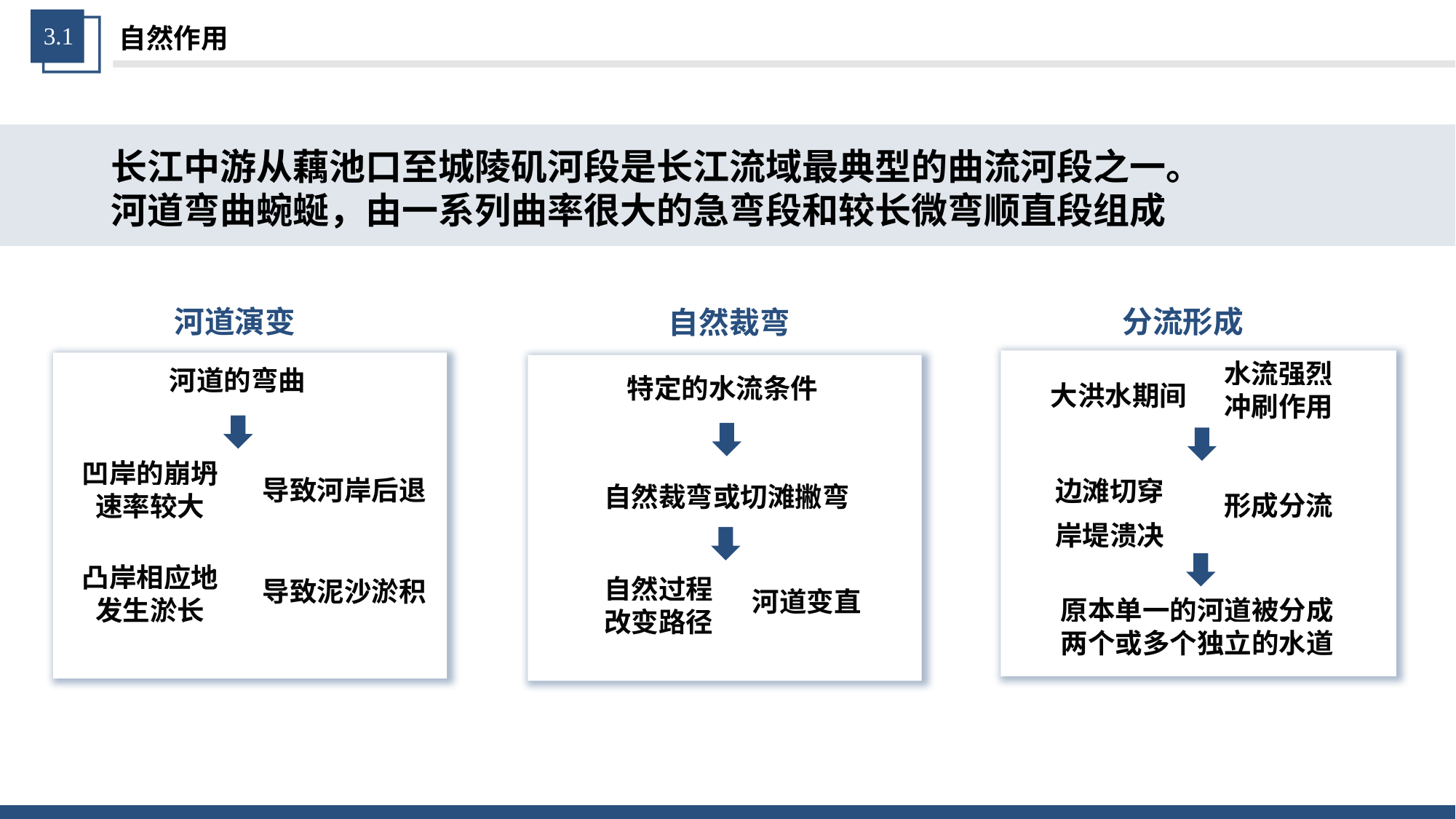

3.1

自然作用

长江中游从藕池口至城陵矶河段是长江流域最典型的曲流河段之一。河道弯曲蜿蜒，由一系列曲率很大的急弯段和较长微弯顺直段组成
河道演变
河道的弯曲

凹岸的崩坍速率较大
导致河岸后退
凸岸相应地发生淤长
导致泥沙淤积
f
分流形成
f
水流强烈冲刷作用
大洪水期间

边滩切穿
形成分流
岸堤溃决

原本单一的河道被分成两个或多个独立的水道
自然裁弯
f
特定的水流条件

自然裁弯或切滩撇弯

自然过程
改变路径
河道变直